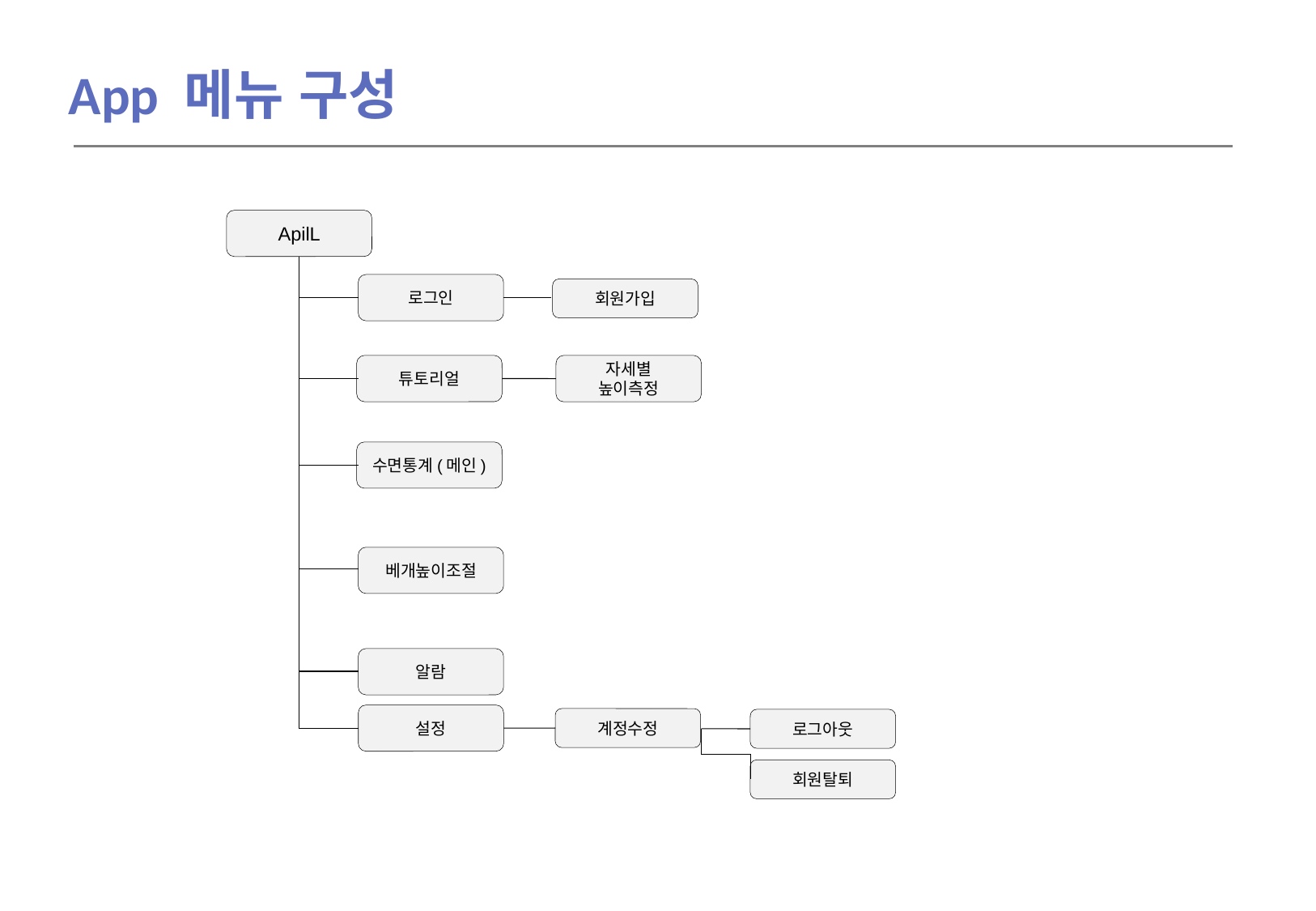

App 메뉴 구성
ApilL
로그인
회원가입
튜토리얼
자세별
높이측정
수면통계(메인)
베개높이조절
알람
설정
계정수정
로그아웃
회원탈퇴